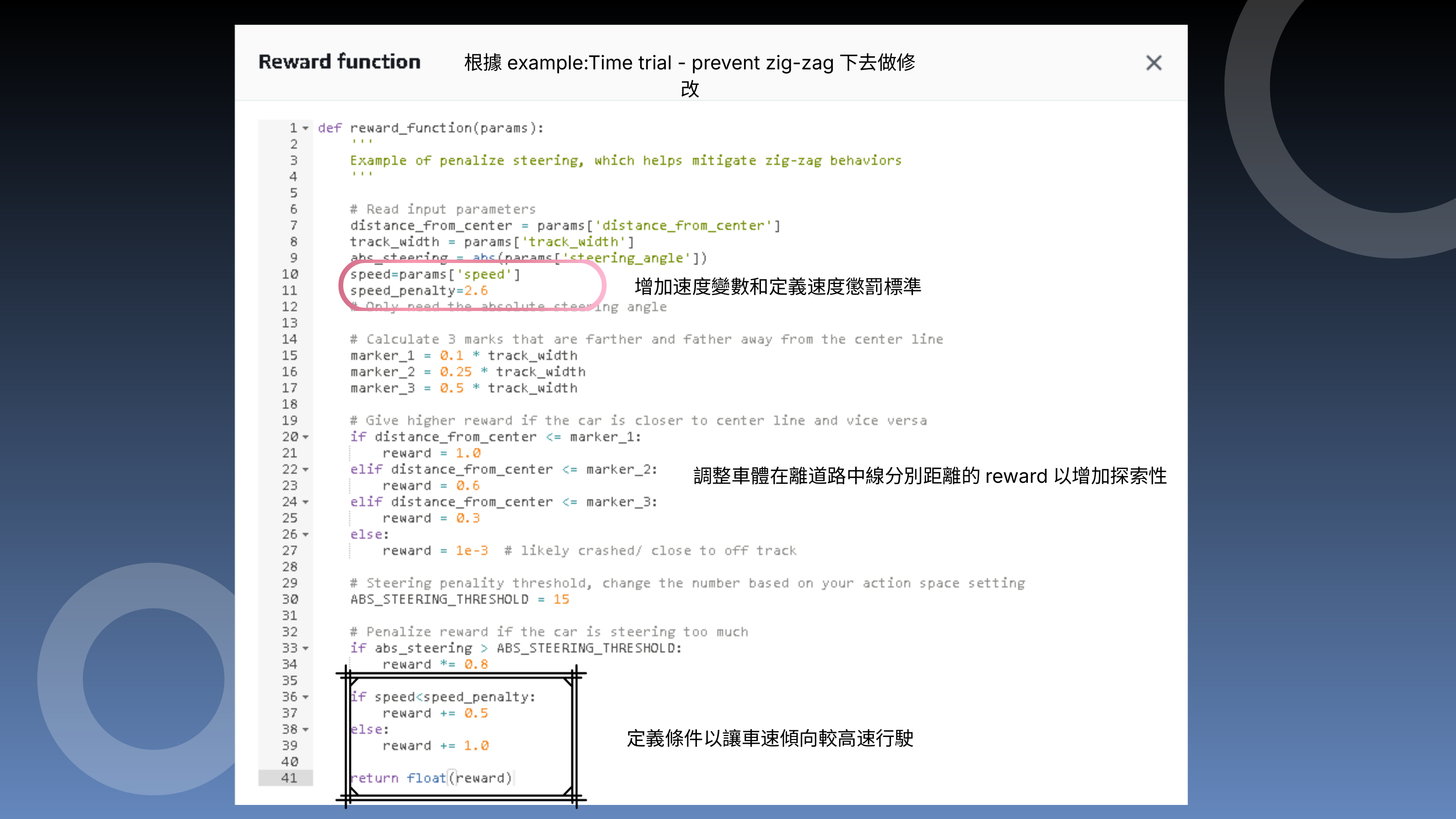

根據example:Time trial - prevent zig-zag下去做修改

增加速度變數和定義速度懲罰標準
調整車體在離道路中線分別距離的reward以增加探索性

定義條件以讓車速傾向較高速行駛